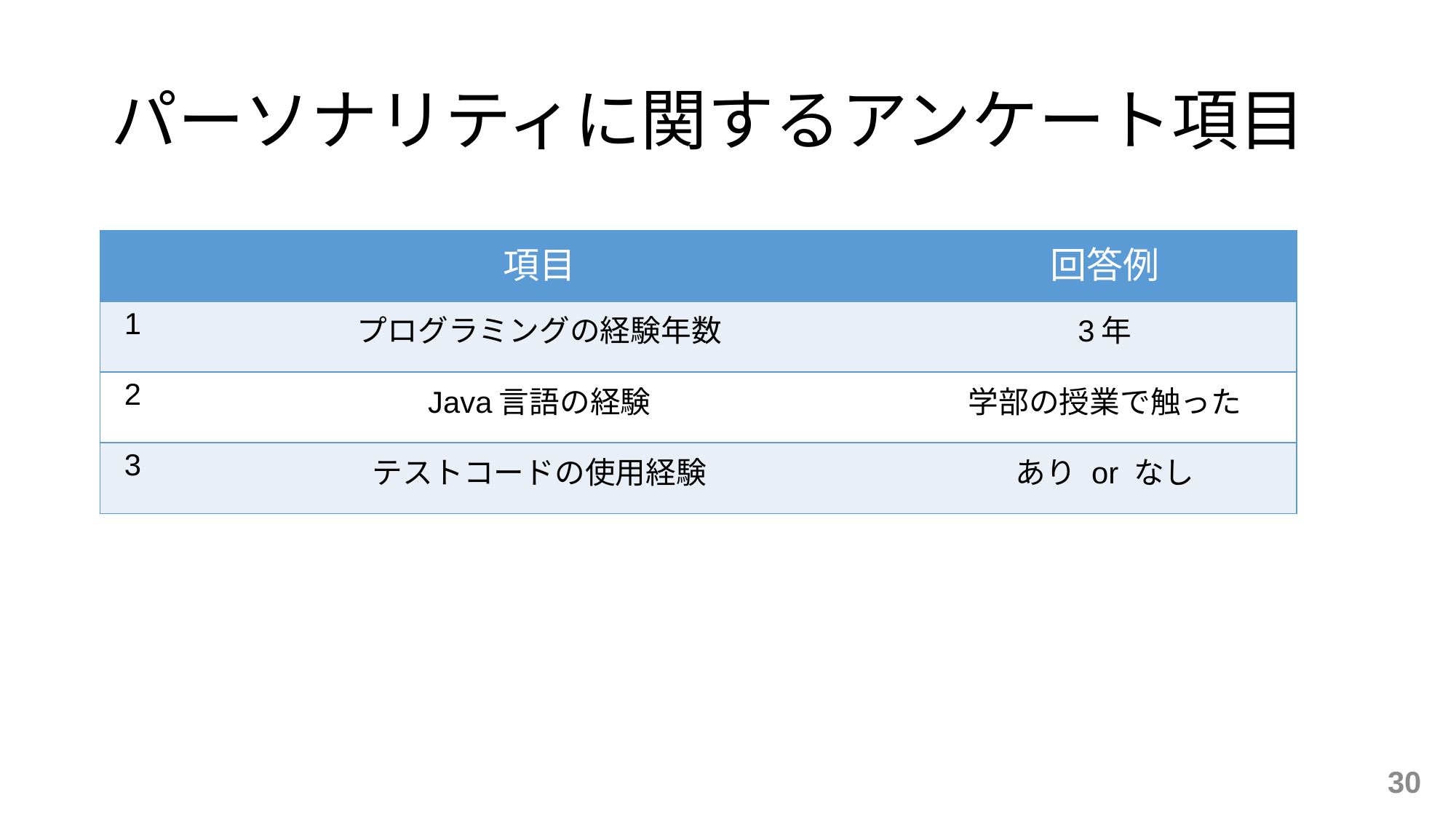

# パーソナリティに関するアンケート項目
|  | 項目 | 回答例 |
| --- | --- | --- |
| 1 | プログラミングの経験年数 | 3年 |
| 2 | Java言語の経験 | 学部の授業で触った |
| 3 | テストコードの使用経験 | あり or なし |
30